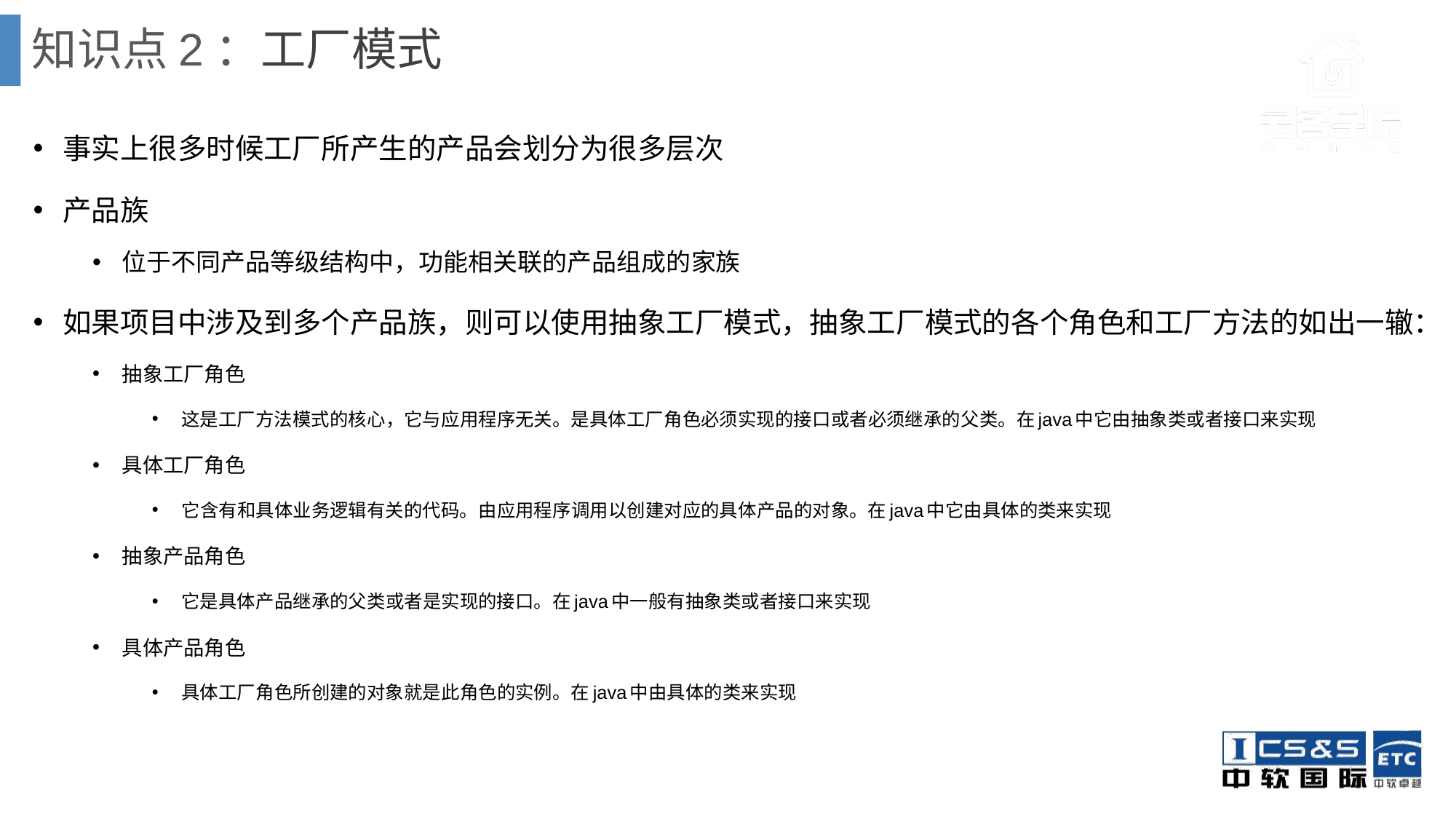

# 知识点2：工厂模式
事实上很多时候工厂所产生的产品会划分为很多层次
产品族
位于不同产品等级结构中，功能相关联的产品组成的家族
如果项目中涉及到多个产品族，则可以使用抽象工厂模式，抽象工厂模式的各个角色和工厂方法的如出一辙：
抽象工厂角色
这是工厂方法模式的核心，它与应用程序无关。是具体工厂角色必须实现的接口或者必须继承的父类。在java中它由抽象类或者接口来实现
具体工厂角色
它含有和具体业务逻辑有关的代码。由应用程序调用以创建对应的具体产品的对象。在java中它由具体的类来实现
抽象产品角色
它是具体产品继承的父类或者是实现的接口。在java中一般有抽象类或者接口来实现
具体产品角色
具体工厂角色所创建的对象就是此角色的实例。在java中由具体的类来实现